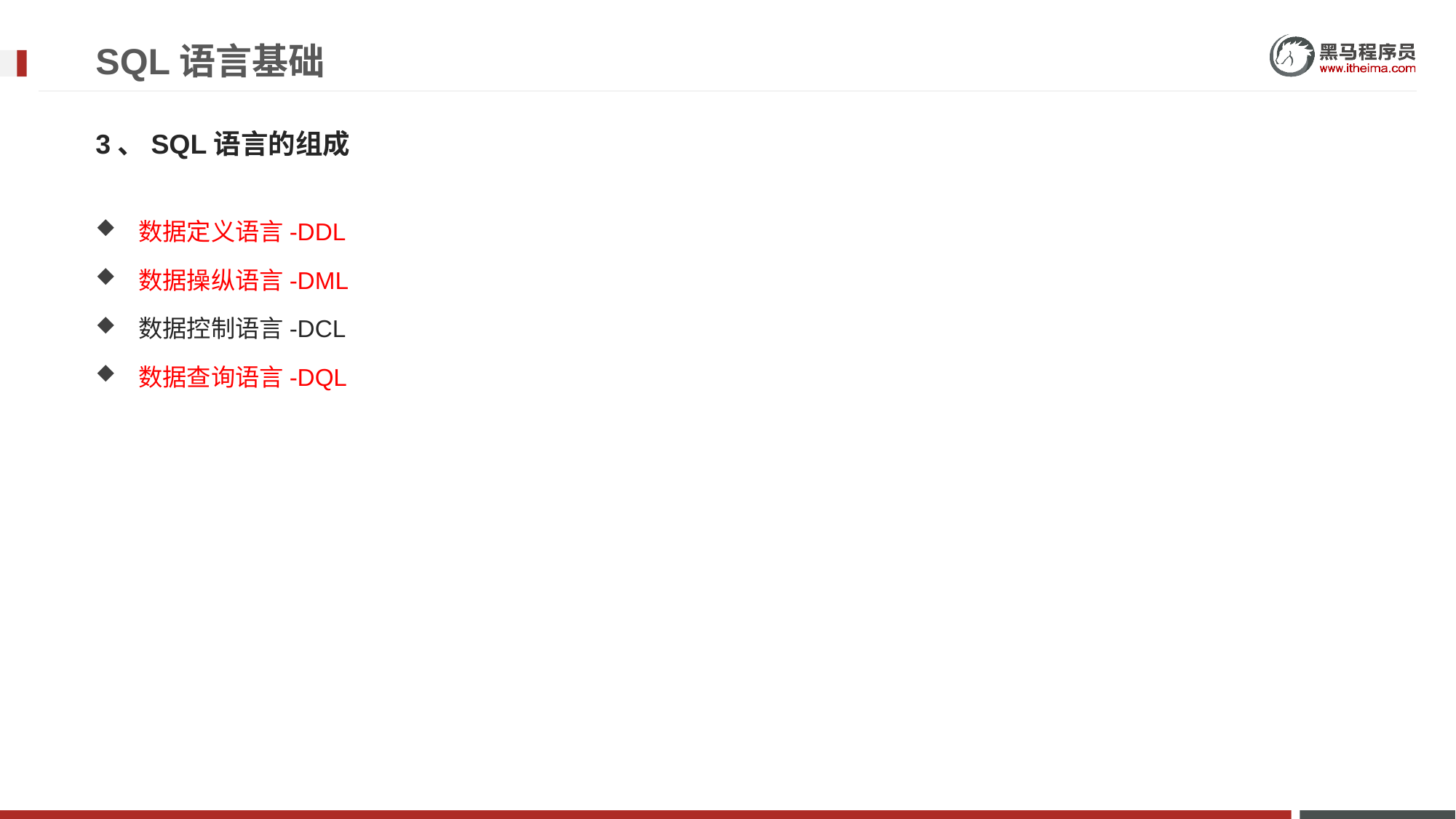

# SQL语言基础
3、SQL语言的组成
数据定义语言-DDL
数据操纵语言-DML
数据控制语言-DCL
数据查询语言-DQL